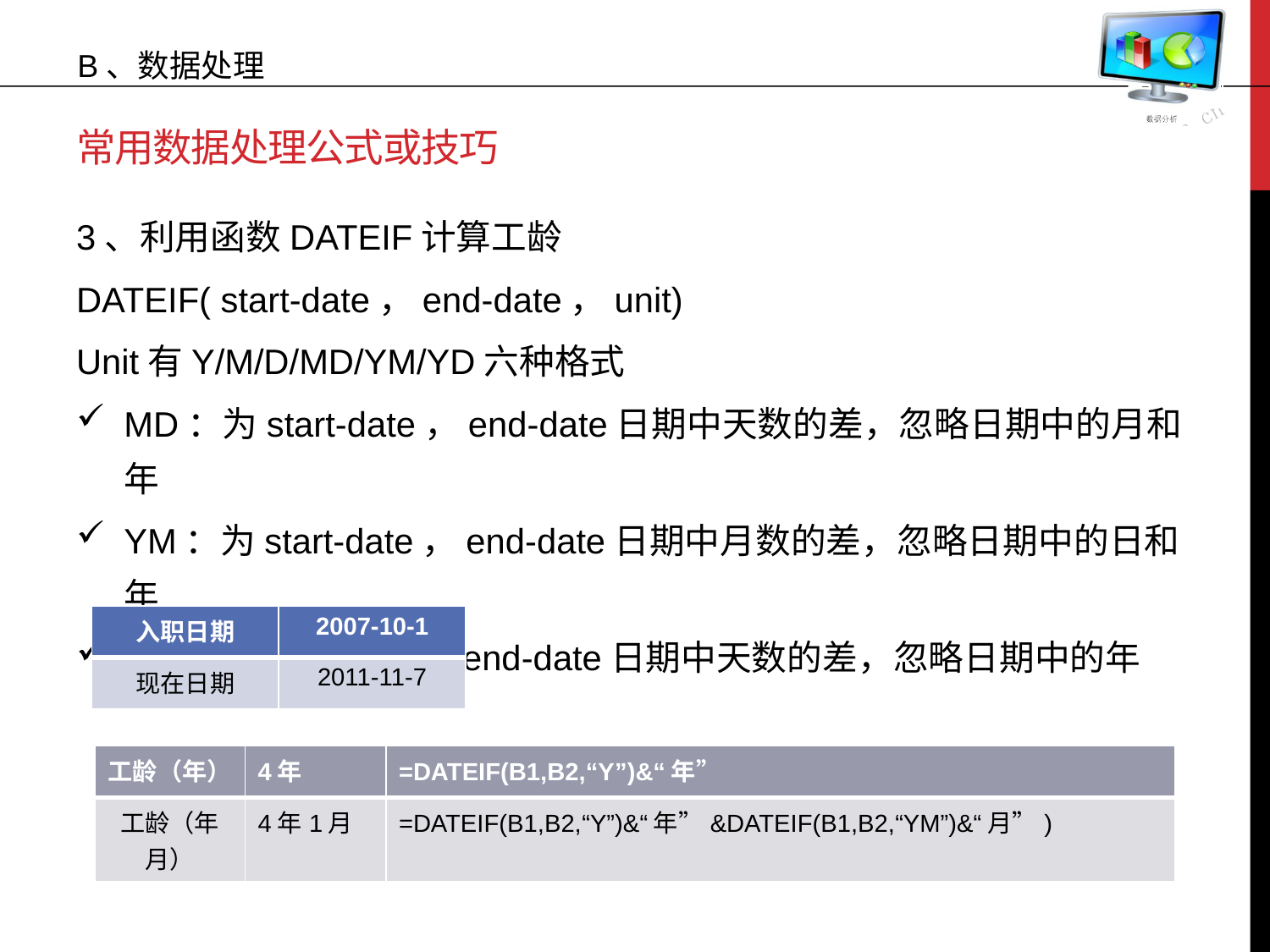

B、数据处理
# 常用数据处理公式或技巧
3、利用函数DATEIF计算工龄
DATEIF( start-date，end-date，unit)
Unit有Y/M/D/MD/YM/YD六种格式
MD：为start-date，end-date日期中天数的差，忽略日期中的月和年
YM：为start-date，end-date日期中月数的差，忽略日期中的日和年
YD：为start-date，end-date日期中天数的差，忽略日期中的年

| 入职日期 | 2007-10-1 |
| --- | --- |
| 现在日期 | 2011-11-7 |
| 工龄（年） | 4年 | =DATEIF(B1,B2,“Y”)&“年” |
| --- | --- | --- |
| 工龄（年月） | 4年1月 | =DATEIF(B1,B2,“Y”)&“年”&DATEIF(B1,B2,“YM”)&“月”) |